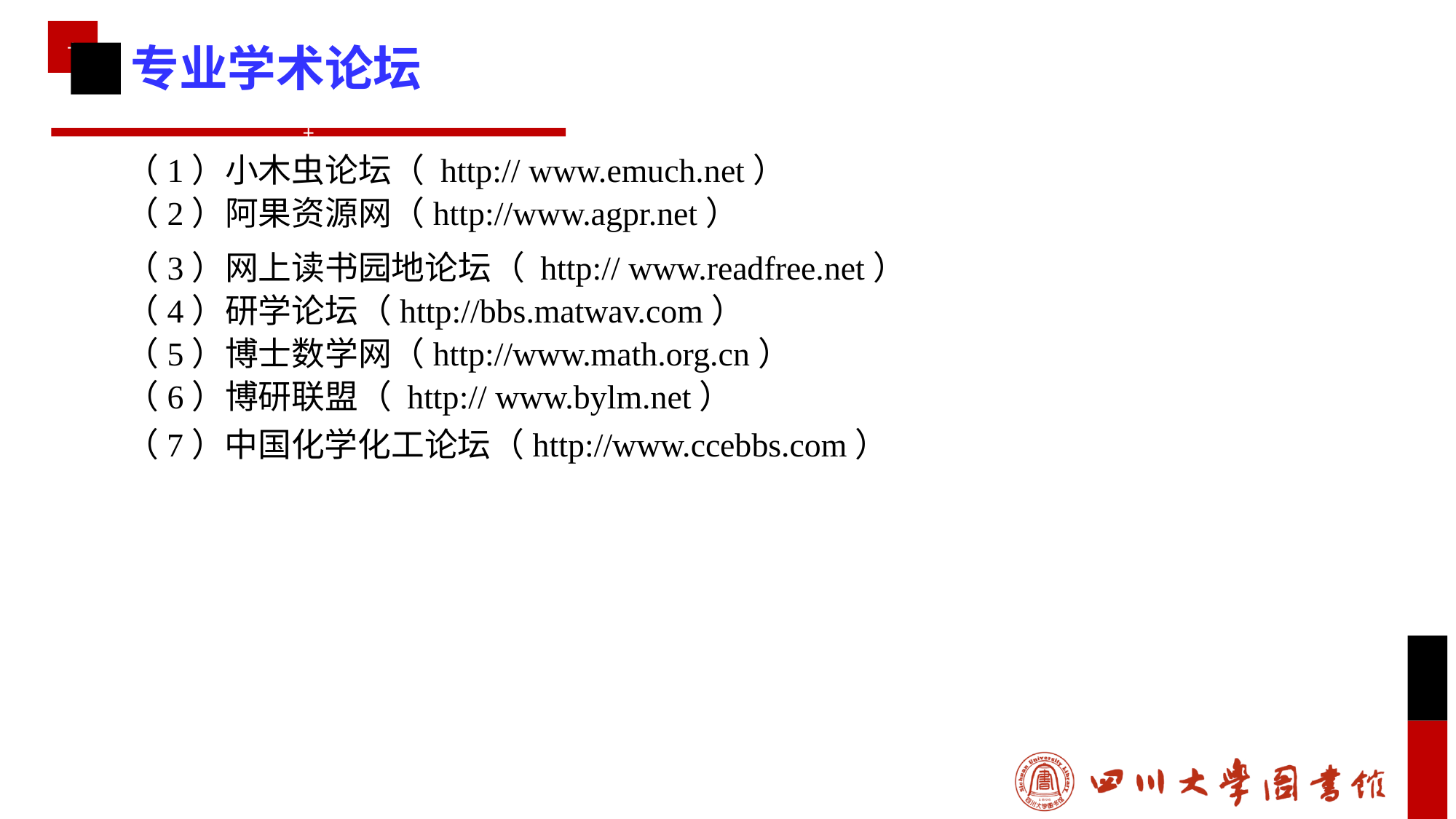

专业学术论坛
（1）小木虫论坛（ http:// www.emuch.net）
（2）阿果资源网（http://www.agpr.net）
（3）网上读书园地论坛（ http:// www.readfree.net）
（4）研学论坛（http://bbs.matwav.com）
（5）博士数学网（http://www.math.org.cn）
（6）博研联盟（ http:// www.bylm.net）
（7）中国化学化工论坛（http://www.ccebbs.com）